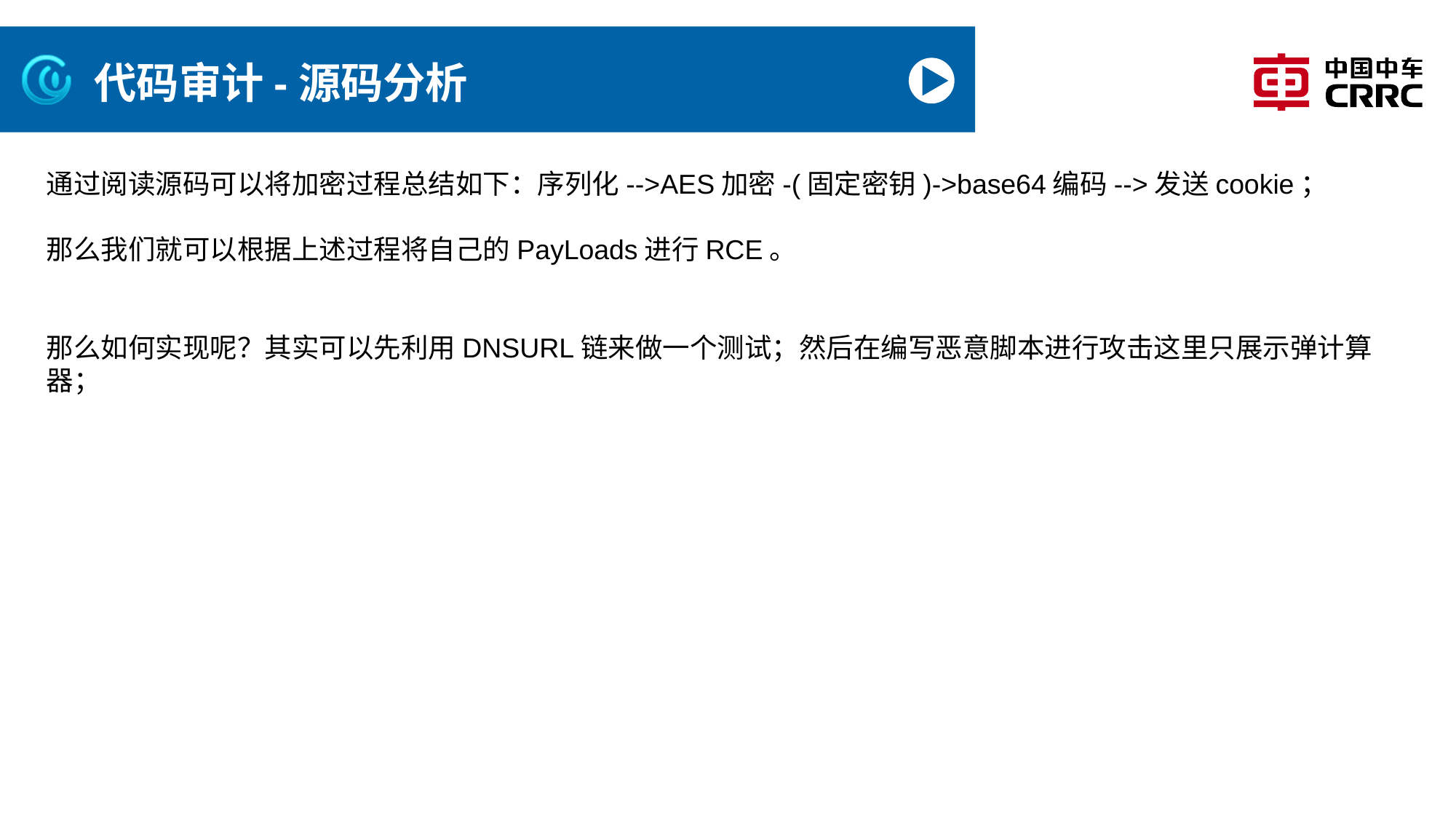

# 代码审计-源码分析
通过阅读源码可以将加密过程总结如下：序列化-->AES加密-(固定密钥)->base64编码-->发送cookie；

那么我们就可以根据上述过程将自己的PayLoads进行RCE。

那么如何实现呢？其实可以先利用DNSURL链来做一个测试；然后在编写恶意脚本进行攻击这里只展示弹计算器；

158